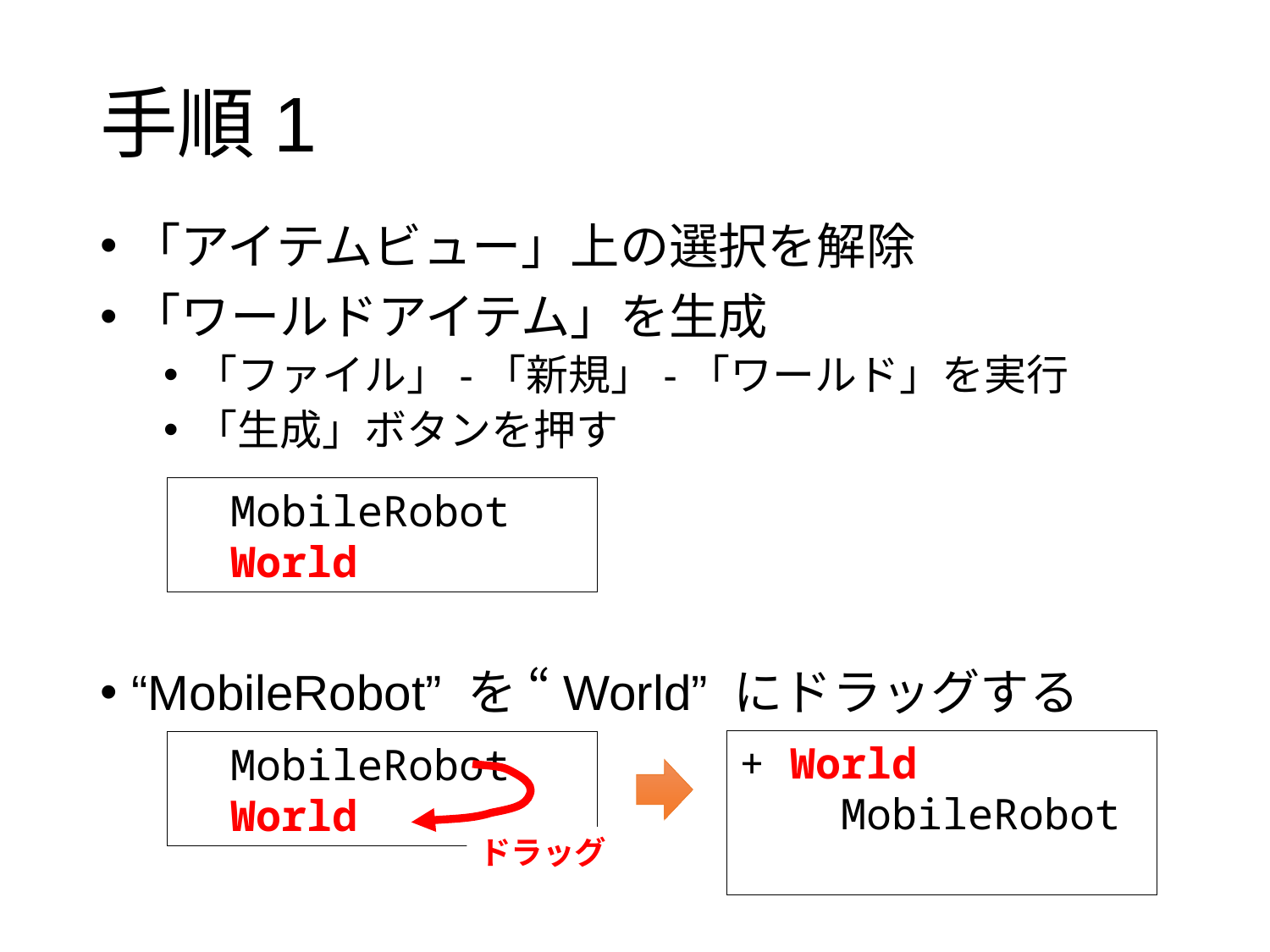

# 手順1
「アイテムビュー」上の選択を解除
「ワールドアイテム」を生成
「ファイル」-「新規」-「ワールド」を実行
「生成」ボタンを押す

“MobileRobot” を “World” にドラッグする

  MobileRobot
  World
+ World
    MobileRobot
  MobileRobot
  World

ドラッグ